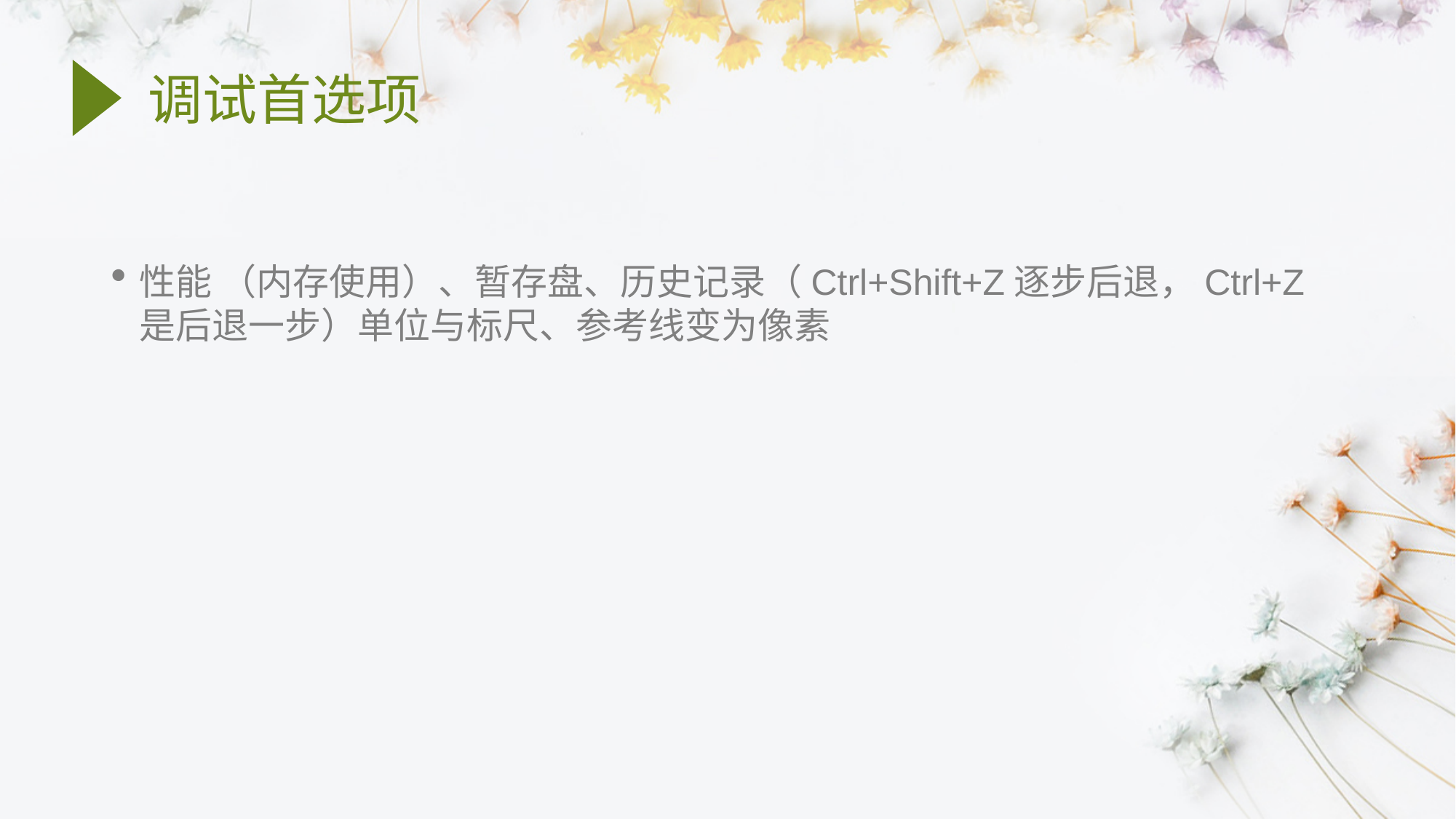

# 调试首选项
性能 （内存使用）、暂存盘、历史记录（Ctrl+Shift+Z逐步后退，Ctrl+Z是后退一步）单位与标尺、参考线变为像素